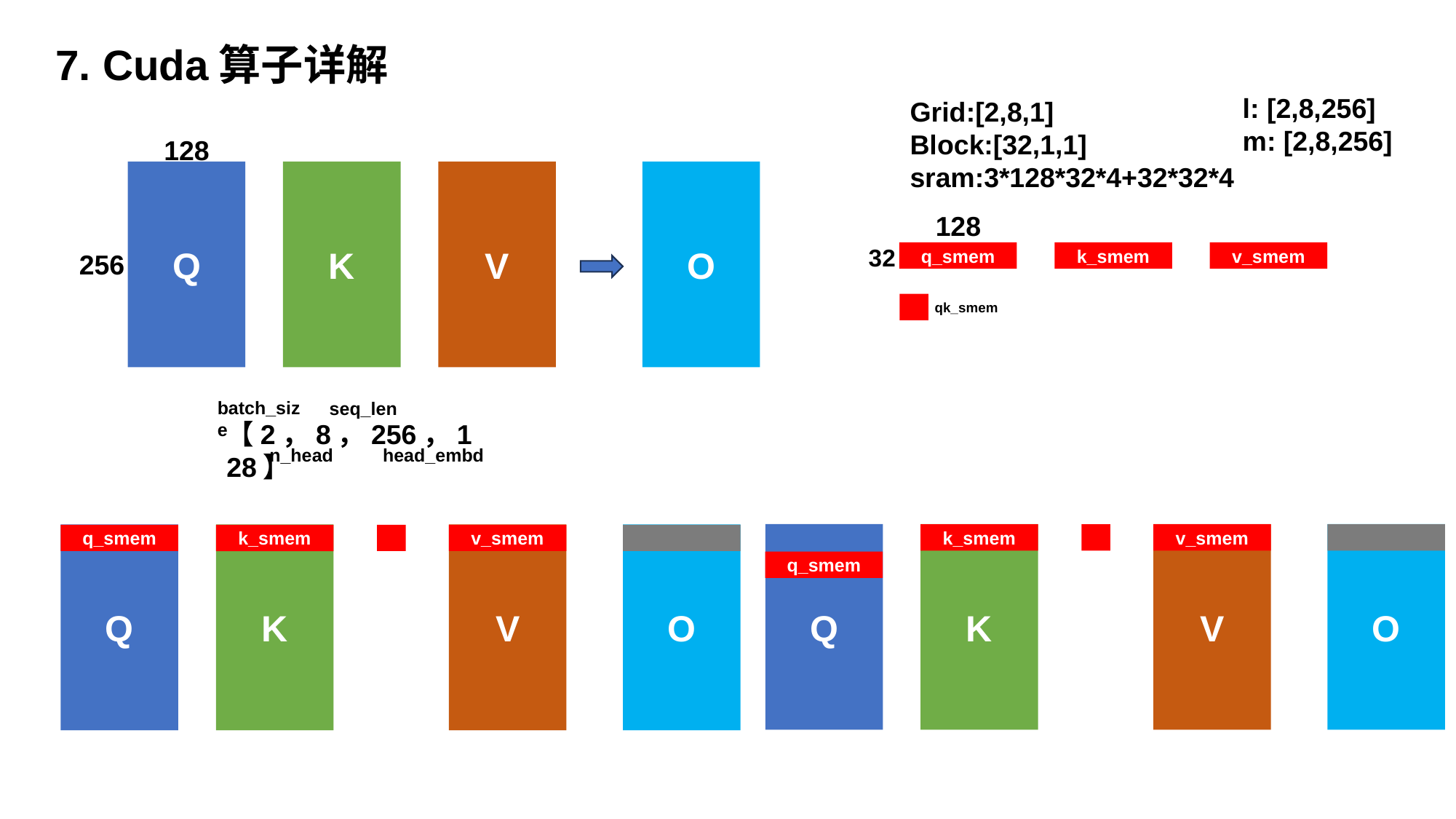

7. Cuda算子详解
l: [2,8,256]
m: [2,8,256]
Grid:[2,8,1]
Block:[32,1,1]
sram:3*128*32*4+32*32*4
128
Q
K
V
O
128
32
256
q_smem
k_smem
v_smem

qk_smem
batch_size
seq_len
【2，8，256，128】
n_head
head_embd
Q
K
V
O

v_smem

k_smem
Q
K
V
O
q_smem

v_smem

k_smem
q_smem